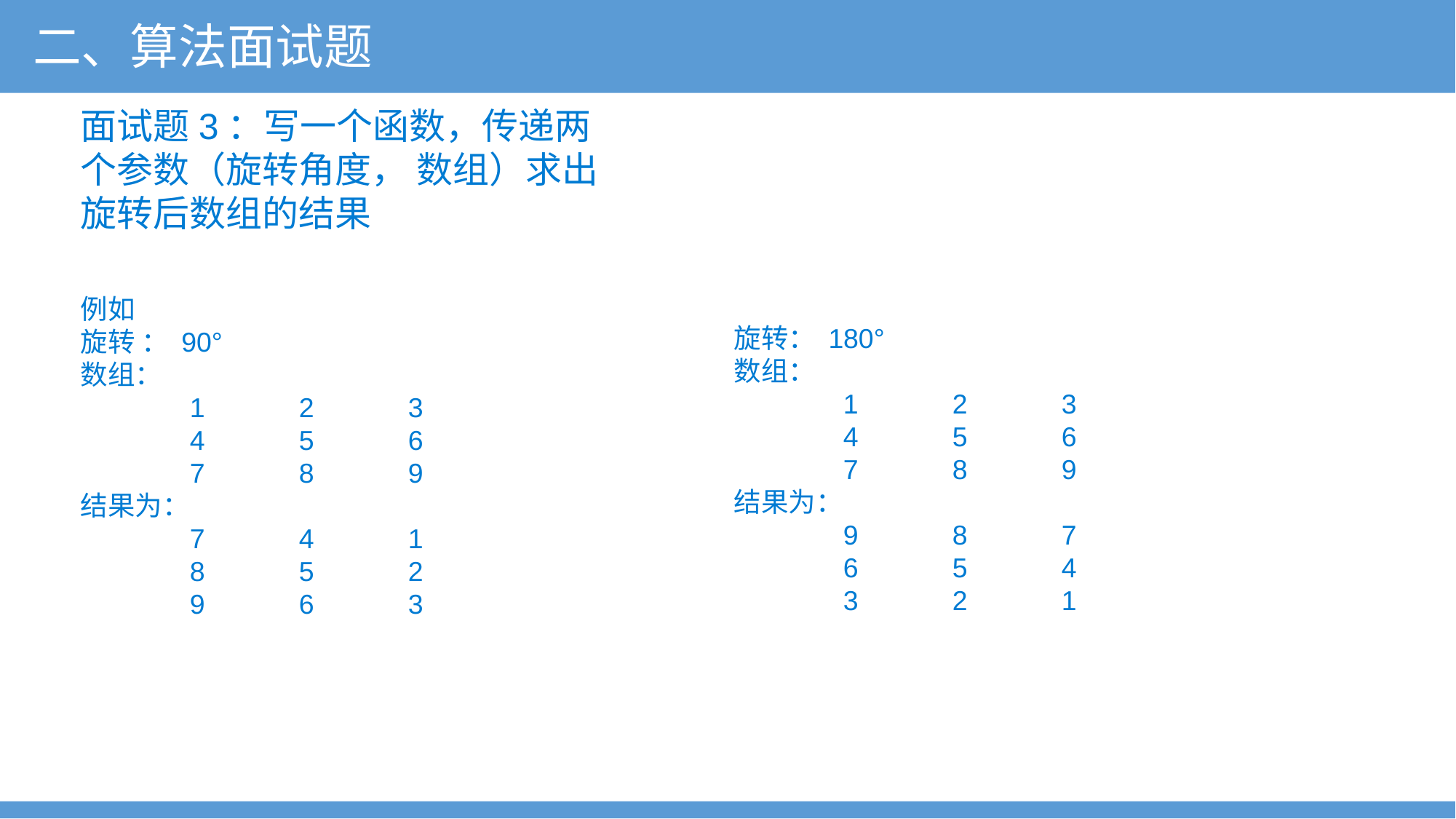

二、算法面试题
面试题3：写一个函数，传递两个参数（旋转角度， 数组）求出旋转后数组的结果

例如
旋转 ： 90°
数组：
	1 	2 	3
	4	5	6
	7	8	9
结果为：
	7	4	1
	8	5	2
	9	6	3

旋转： 180°
数组：
	1	2 	3
	4	5	6
	7	8	9
结果为：
	9	8	7
	6	5	4
	3	2	1